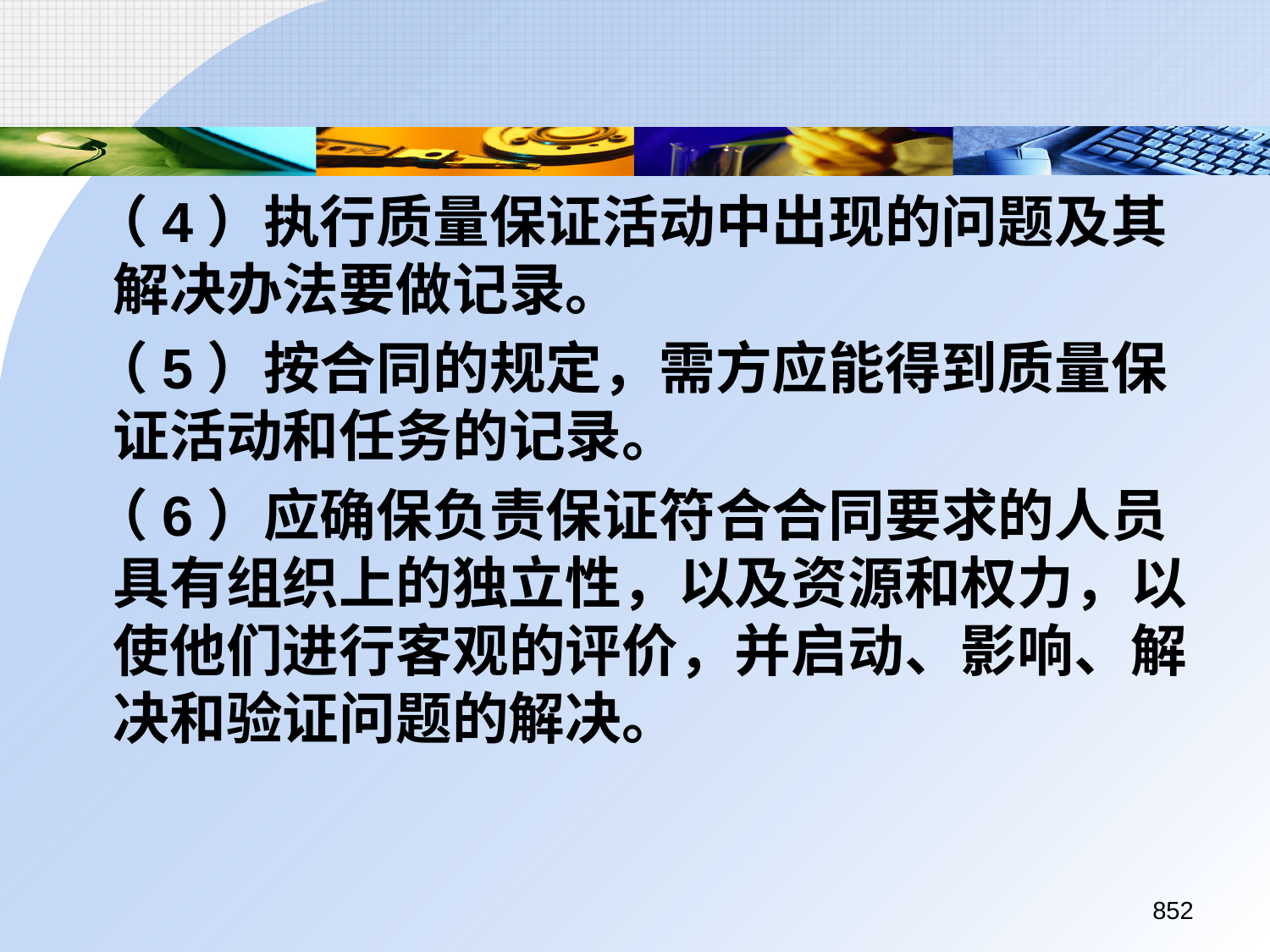

（4）执行质量保证活动中出现的问题及其解决办法要做记录。
 （5）按合同的规定，需方应能得到质量保证活动和任务的记录。
 （6）应确保负责保证符合合同要求的人员具有组织上的独立性，以及资源和权力，以使他们进行客观的评价，并启动、影响、解决和验证问题的解决。

852